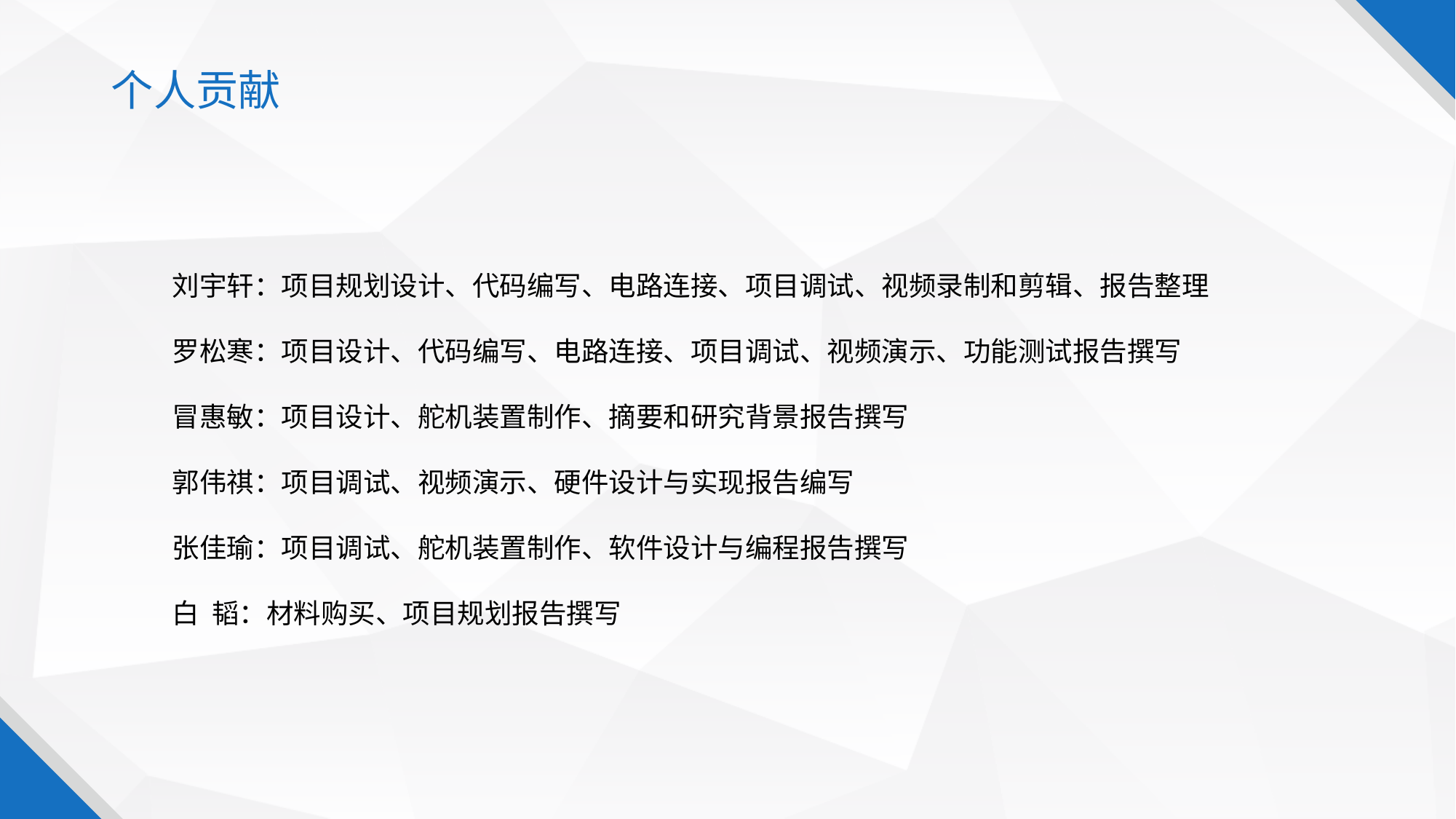

个人贡献
    刘宇轩：项目规划设计、代码编写、电路连接、项目调试、视频录制和剪辑、报告整理
    罗松寒：项目设计、代码编写、电路连接、项目调试、视频演示、功能测试报告撰写
    冒惠敏：项目设计、舵机装置制作、摘要和研究背景报告撰写
    郭伟祺：项目调试、视频演示、硬件设计与实现报告编写
    张佳瑜：项目调试、舵机装置制作、软件设计与编程报告撰写
    白  韬：材料购买、项目规划报告撰写